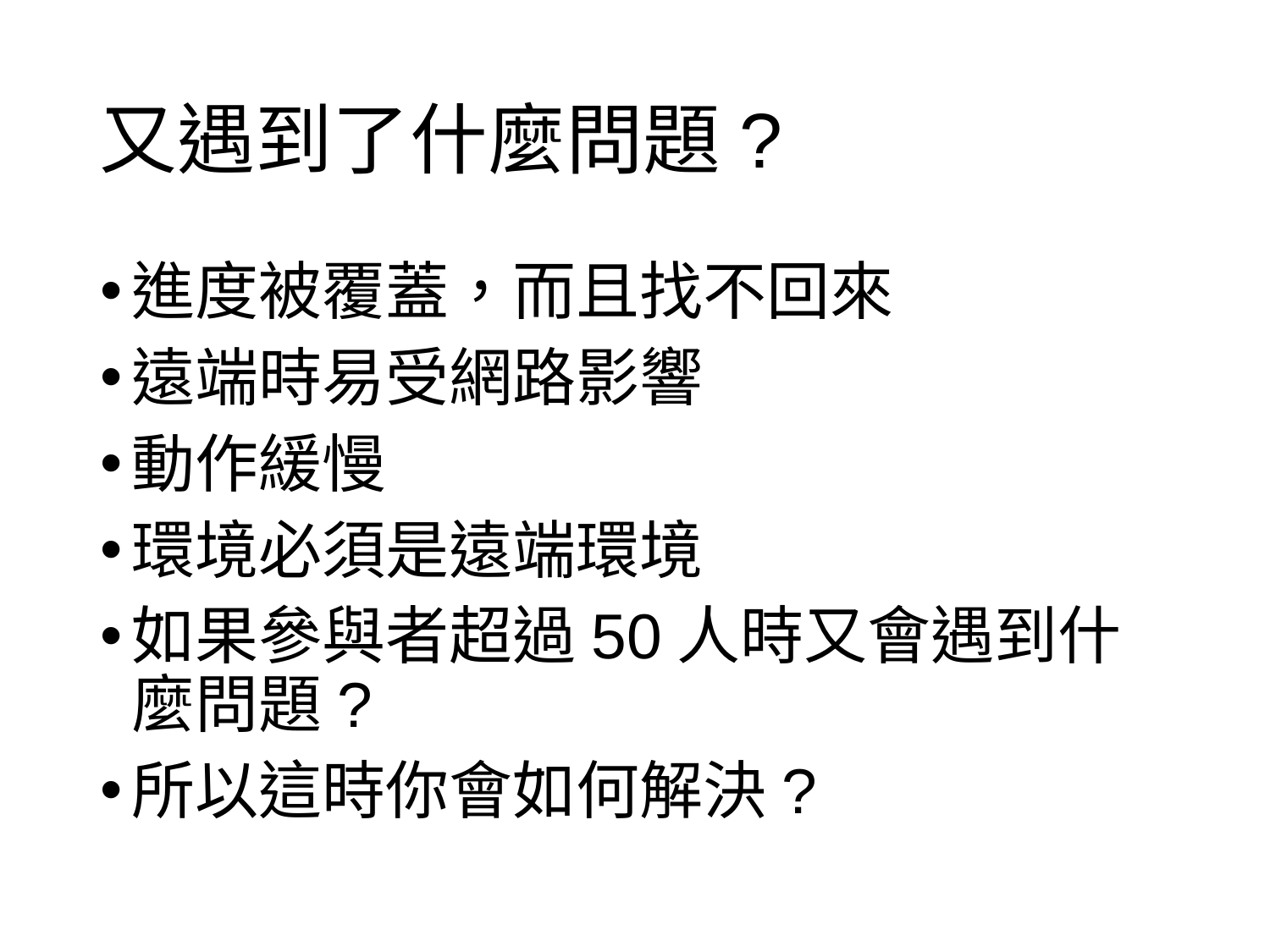

又遇到了什麼問題?
進度被覆蓋，而且找不回來
遠端時易受網路影響
動作緩慢
環境必須是遠端環境
如果參與者超過50人時又會遇到什麼問題?
所以這時你會如何解決?